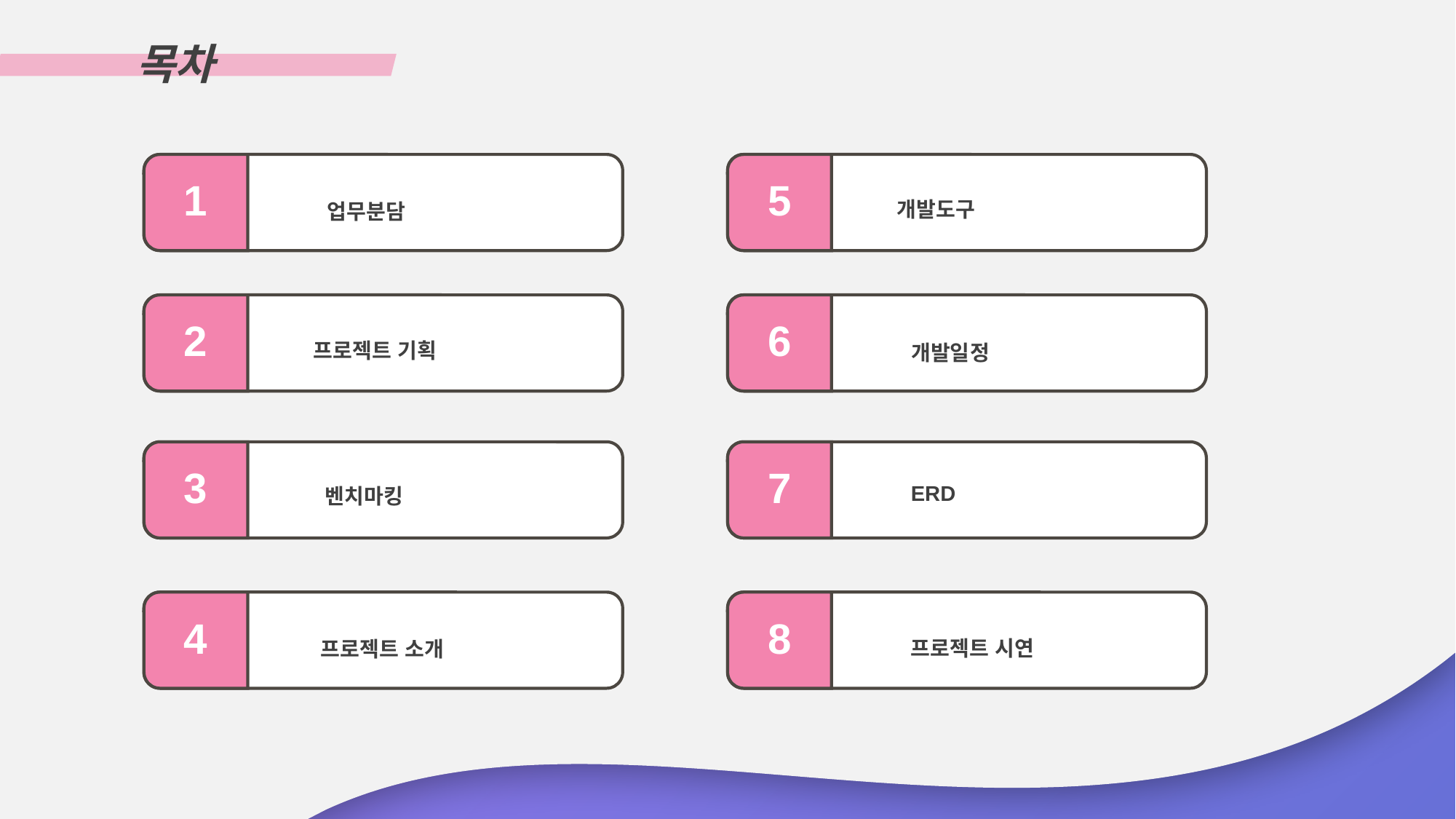

목차

1
업무분담

5
개발도구

6
개발일정

2
프로젝트 기획

7
ERD

3
벤치마킹

4
프로젝트 소개

8
프로젝트 시연